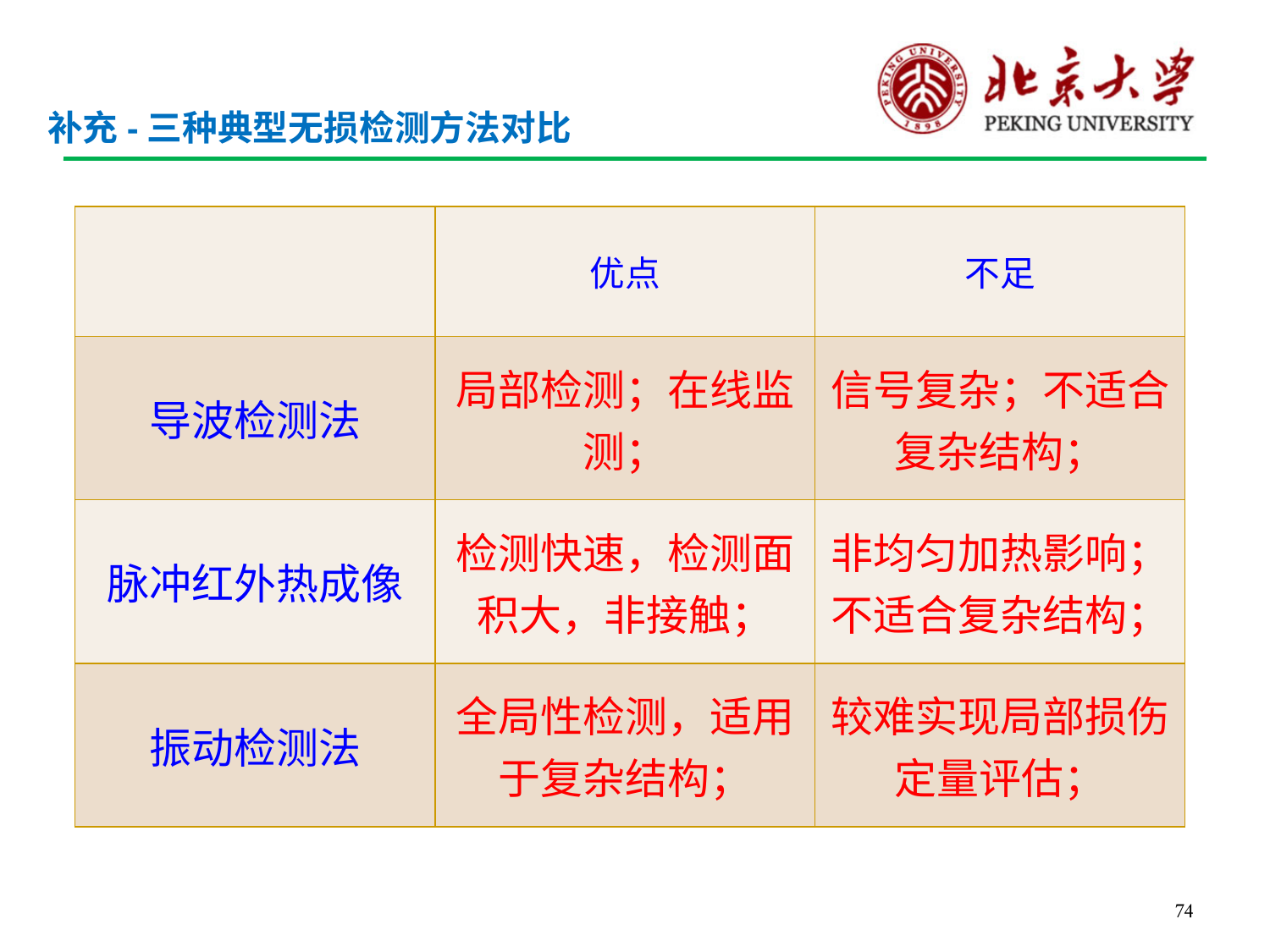

# 补充-三种典型无损检测方法对比
|  | 优点 | 不足 |
| --- | --- | --- |
| 导波检测法 | 局部检测；在线监测； | 信号复杂；不适合复杂结构； |
| 脉冲红外热成像 | 检测快速，检测面积大，非接触； | 非均匀加热影响；不适合复杂结构； |
| 振动检测法 | 全局性检测，适用于复杂结构； | 较难实现局部损伤定量评估； |
74